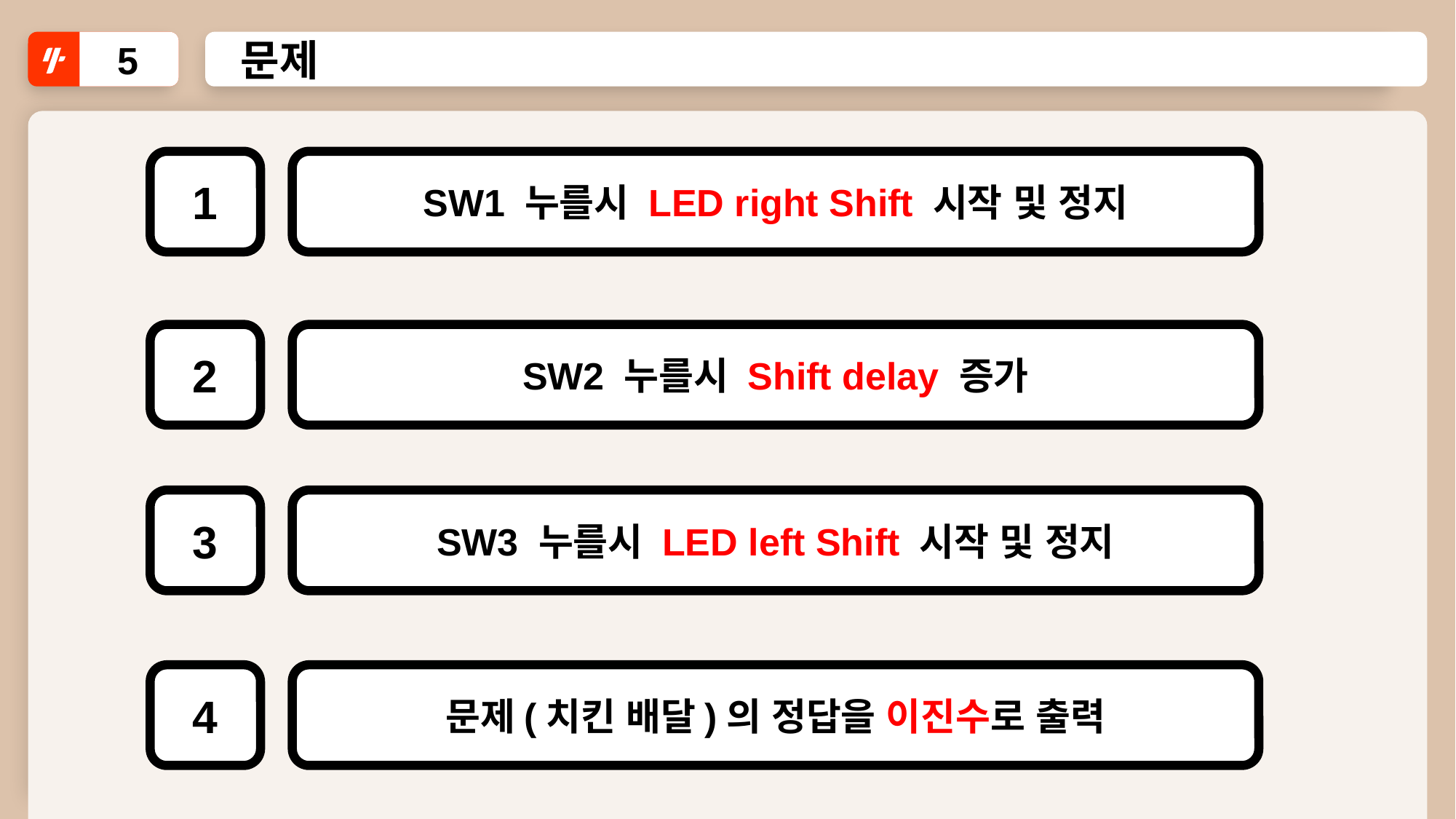

5

문제

1
SW1 누를시 LED right Shift 시작 및 정지
2
SW2 누를시 Shift delay 증가
3
SW3 누를시 LED left Shift 시작 및 정지
4
문제(치킨 배달)의 정답을 이진수로 출력